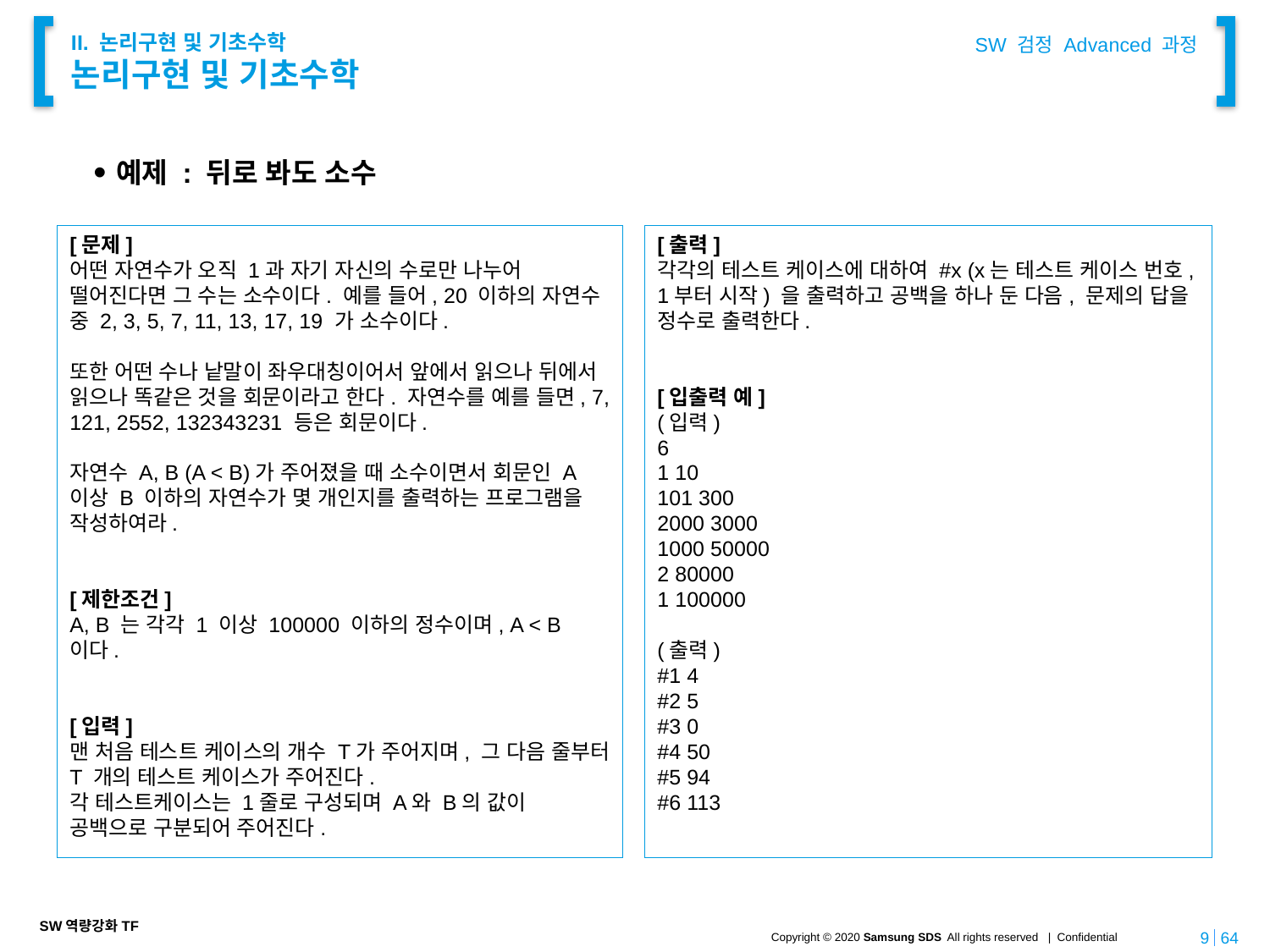

SW 검정 Advanced 과정
# II. 논리구현 및 기초수학 논리구현 및 기초수학
예제 : 뒤로 봐도 소수
[문제]
어떤 자연수가 오직 1과 자기 자신의 수로만 나누어 떨어진다면 그 수는 소수이다. 예를 들어, 20 이하의 자연수 중 2, 3, 5, 7, 11, 13, 17, 19 가 소수이다.

또한 어떤 수나 낱말이 좌우대칭이어서 앞에서 읽으나 뒤에서 읽으나 똑같은 것을 회문이라고 한다. 자연수를 예를 들면, 7, 121, 2552, 132343231 등은 회문이다.

자연수 A, B (A < B)가 주어졌을 때 소수이면서 회문인 A 이상 B 이하의 자연수가 몇 개인지를 출력하는 프로그램을 작성하여라.

[제한조건]
A, B 는 각각 1 이상 100000 이하의 정수이며, A < B 이다.

[입력]
맨 처음 테스트 케이스의 개수 T가 주어지며, 그 다음 줄부터 T 개의 테스트 케이스가 주어진다.
각 테스트케이스는 1줄로 구성되며 A와 B의 값이 공백으로 구분되어 주어진다.

[출력]
각각의 테스트 케이스에 대하여 #x (x는 테스트 케이스 번호, 1부터 시작) 을 출력하고 공백을 하나 둔 다음, 문제의 답을 정수로 출력한다.

[입출력 예]
(입력)
6
1 10
101 300
2000 3000
1000 50000
2 80000
1 100000

(출력)
#1 4
#2 5
#3 0
#4 50
#5 94
#6 113